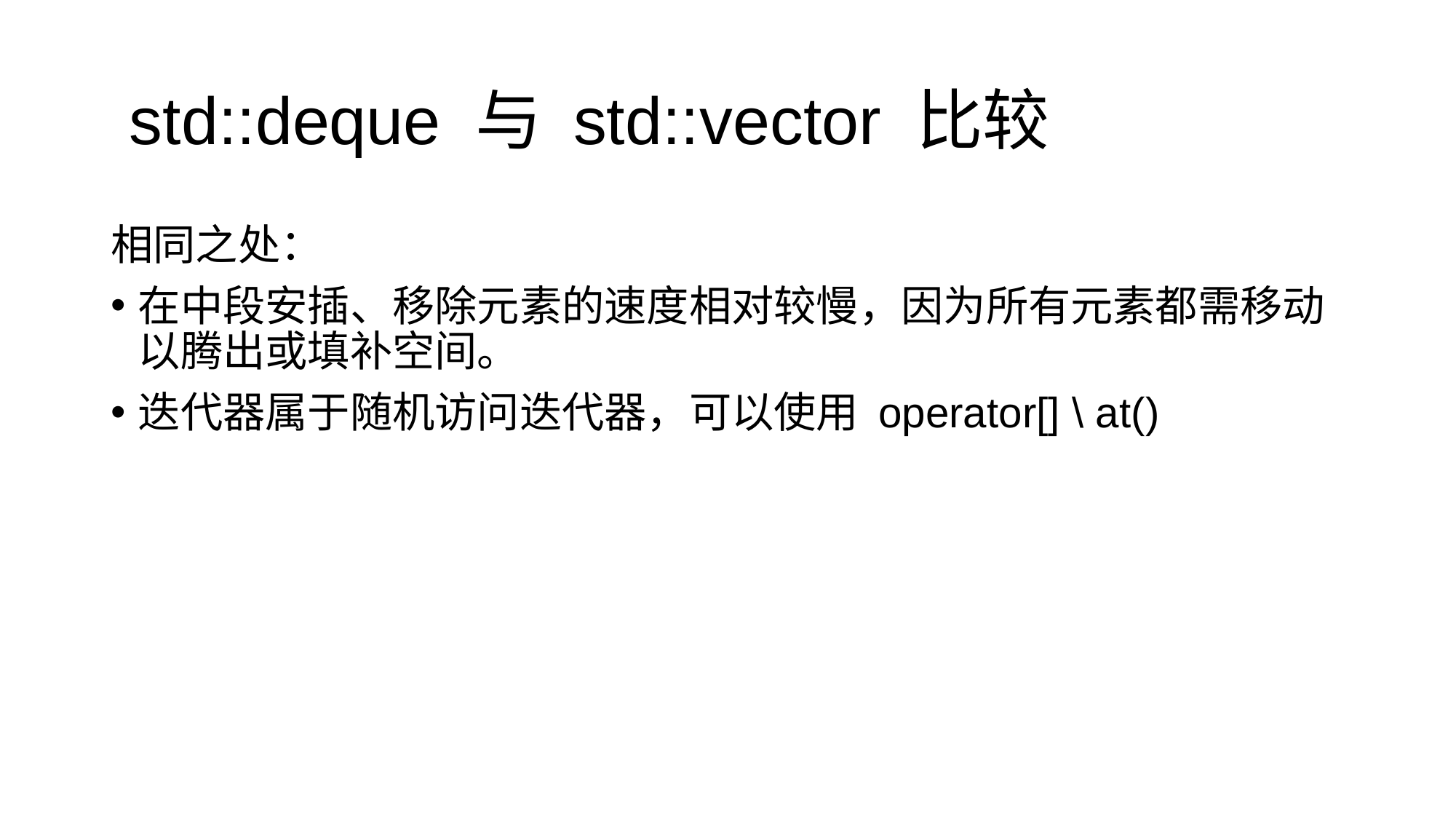

# std::deque 与 std::vector 比较
相同之处：
在中段安插、移除元素的速度相对较慢，因为所有元素都需移动以腾出或填补空间。
迭代器属于随机访问迭代器，可以使用 operator[] \ at()